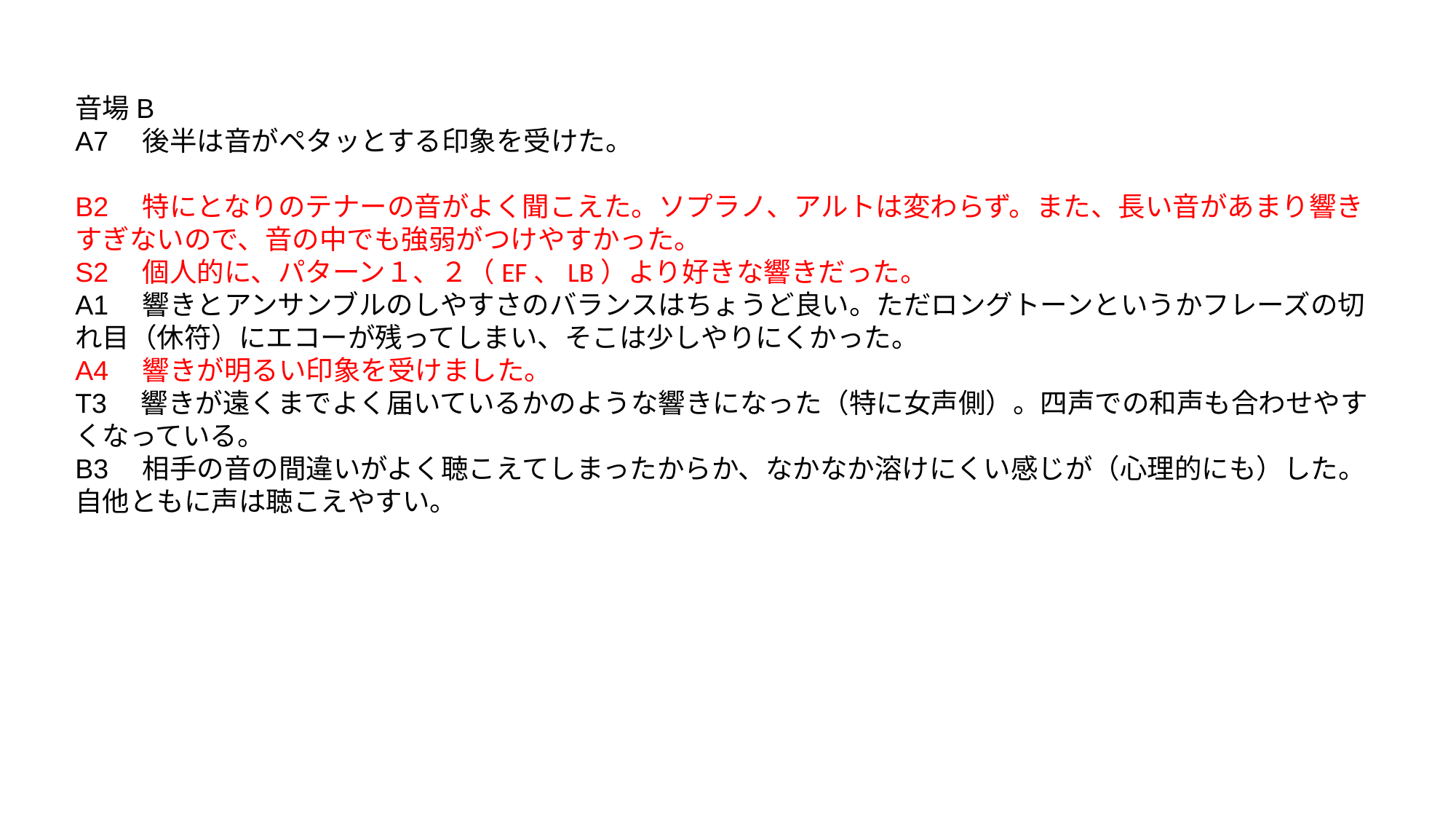

音場B
A7　後半は音がペタッとする印象を受けた。

B2　特にとなりのテナーの音がよく聞こえた。ソプラノ、アルトは変わらず。また、長い音があまり響きすぎないので、音の中でも強弱がつけやすかった。
S2　個人的に、パターン１、２（EF、LB）より好きな響きだった。
A1　響きとアンサンブルのしやすさのバランスはちょうど良い。ただロングトーンというかフレーズの切れ目（休符）にエコーが残ってしまい、そこは少しやりにくかった。
A4　響きが明るい印象を受けました。
T3　響きが遠くまでよく届いているかのような響きになった（特に女声側）。四声での和声も合わせやすくなっている。
B3　相手の音の間違いがよく聴こえてしまったからか、なかなか溶けにくい感じが（心理的にも）した。自他ともに声は聴こえやすい。